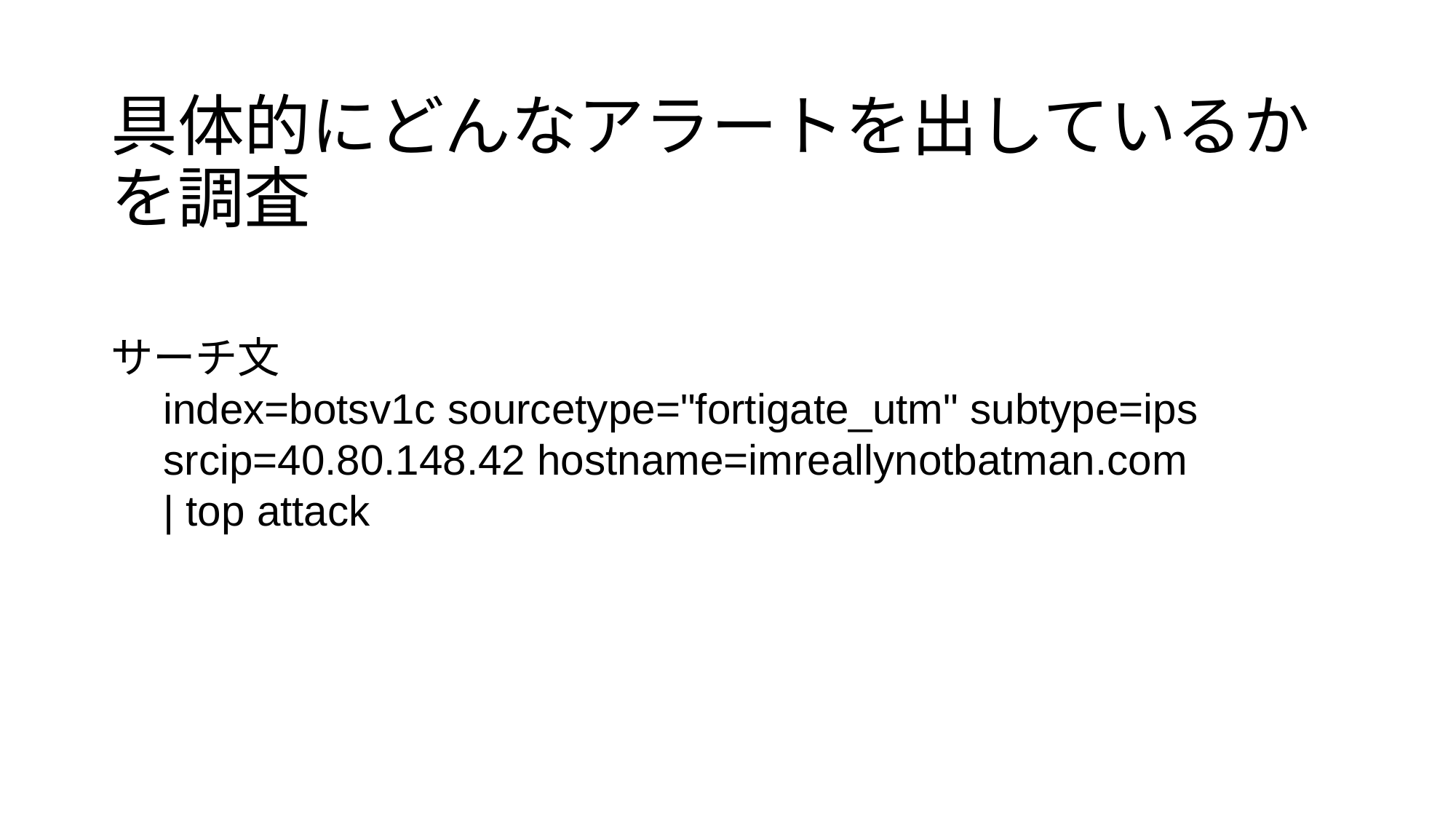

# 具体的にどんなアラートを出しているかを調査
サーチ文
　index=botsv1c sourcetype="fortigate_utm" subtype=ips
　srcip=40.80.148.42 hostname=imreallynotbatman.com
　| top attack